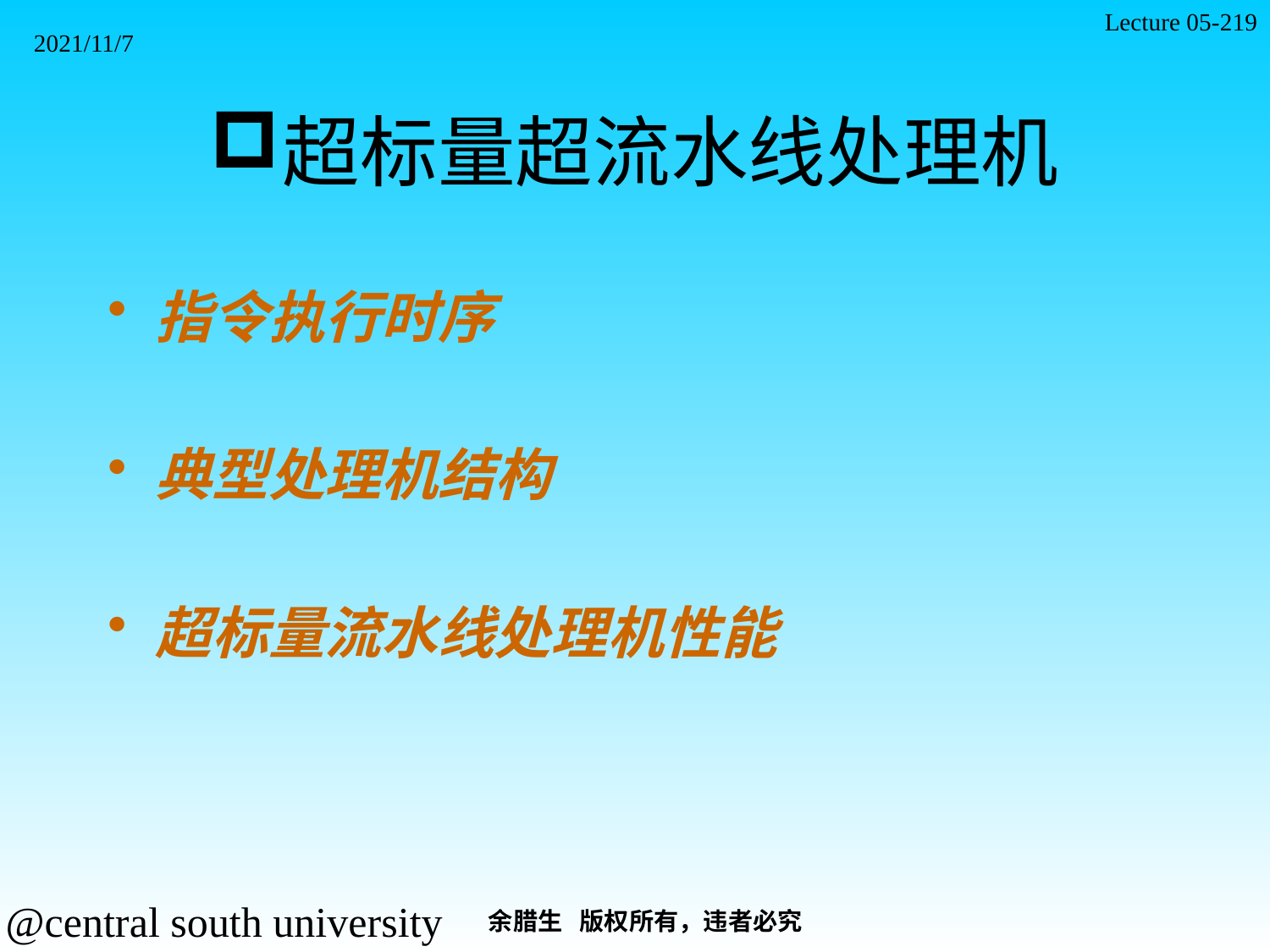

Lecture 05-219
2021/11/7
# 超标量超流水线处理机
指令执行时序

典型处理机结构

超标量流水线处理机性能
余腊生   版权所有，违者必究